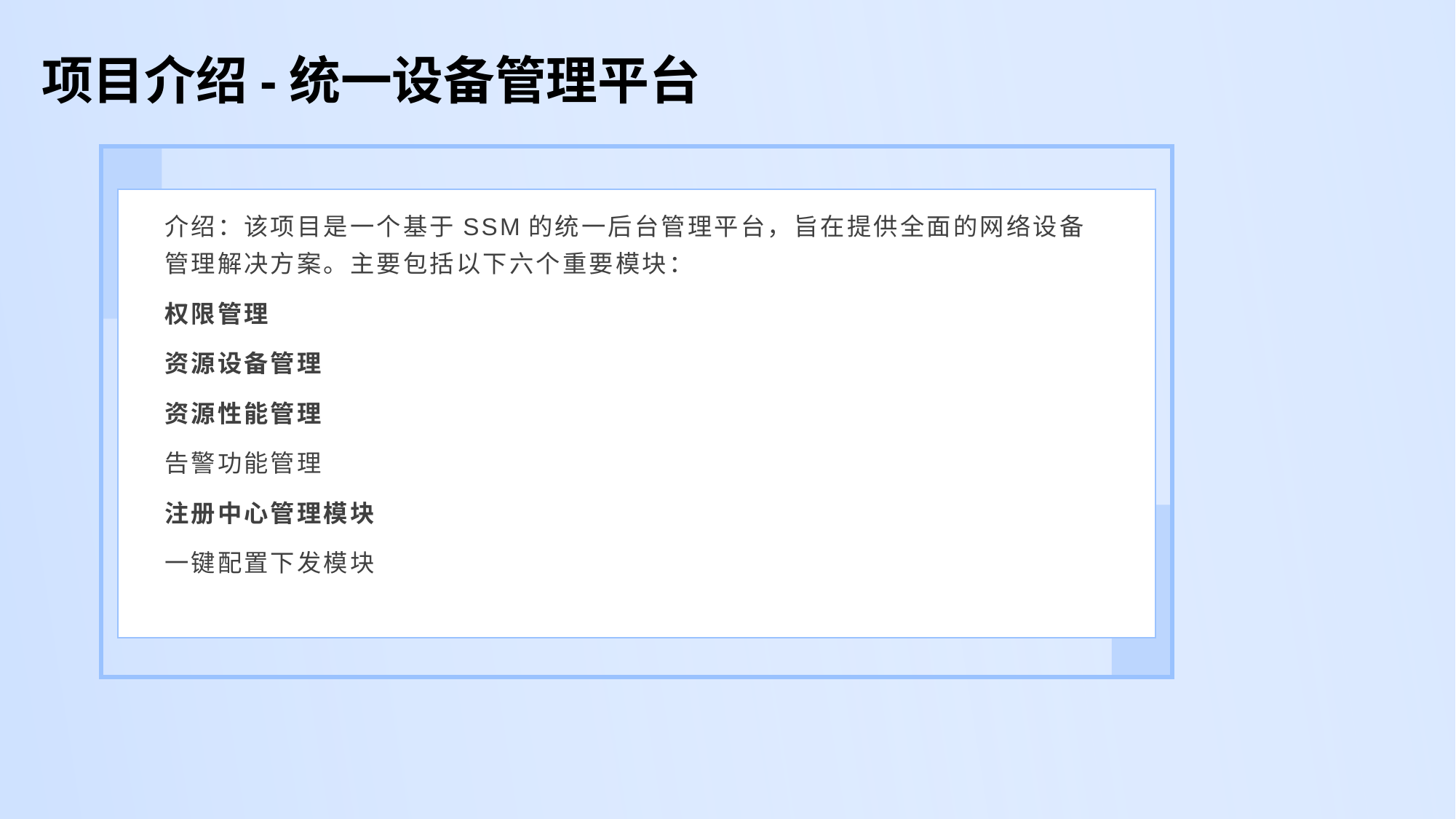

项目介绍-统一设备管理平台

介绍：该项目是一个基于SSM的统一后台管理平台，旨在提供全面的网络设备管理解决方案。主要包括以下六个重要模块：
权限管理
资源设备管理
资源性能管理
告警功能管理
注册中心管理模块
一键配置下发模块